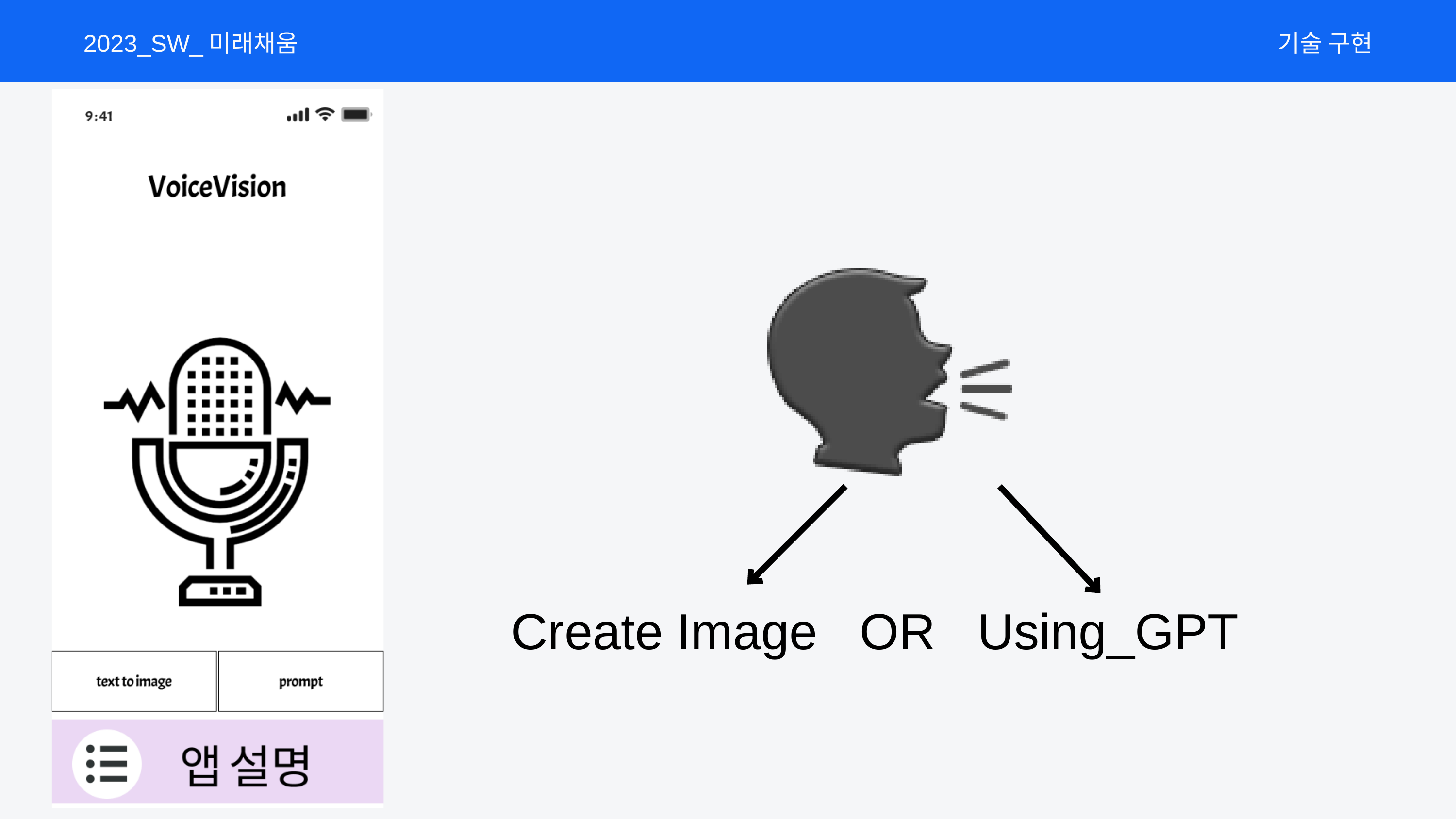

2023_SW_미래채움
기술 구현

Create Image   OR   Using_GPT